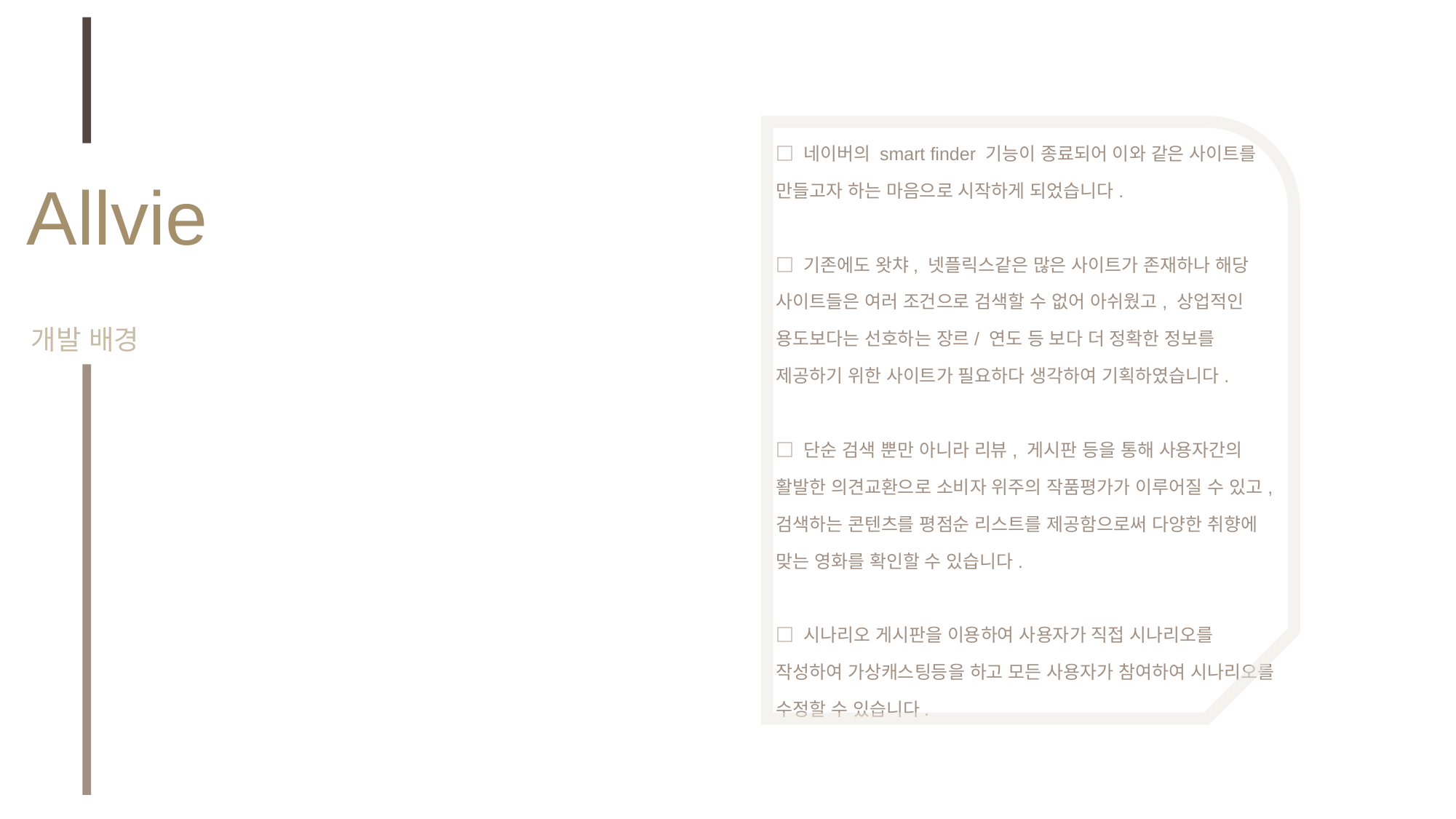

□ 네이버의 smart finder 기능이 종료되어 이와 같은 사이트를 만들고자 하는 마음으로 시작하게 되었습니다.

□ 기존에도 왓챠, 넷플릭스같은 많은 사이트가 존재하나 해당 사이트들은 여러 조건으로 검색할 수 없어 아쉬웠고, 상업적인 용도보다는 선호하는 장르/ 연도 등 보다 더 정확한 정보를 제공하기 위한 사이트가 필요하다 생각하여 기획하였습니다.

□ 단순 검색 뿐만 아니라 리뷰, 게시판 등을 통해 사용자간의 활발한 의견교환으로 소비자 위주의 작품평가가 이루어질 수 있고,
검색하는 콘텐츠를 평점순 리스트를 제공함으로써 다양한 취향에 맞는 영화를 확인할 수 있습니다.

□ 시나리오 게시판을 이용하여 사용자가 직접 시나리오를 작성하여 가상캐스팅등을 하고 모든 사용자가 참여하여 시나리오를 수정할 수 있습니다.

Allvie

개발 배경